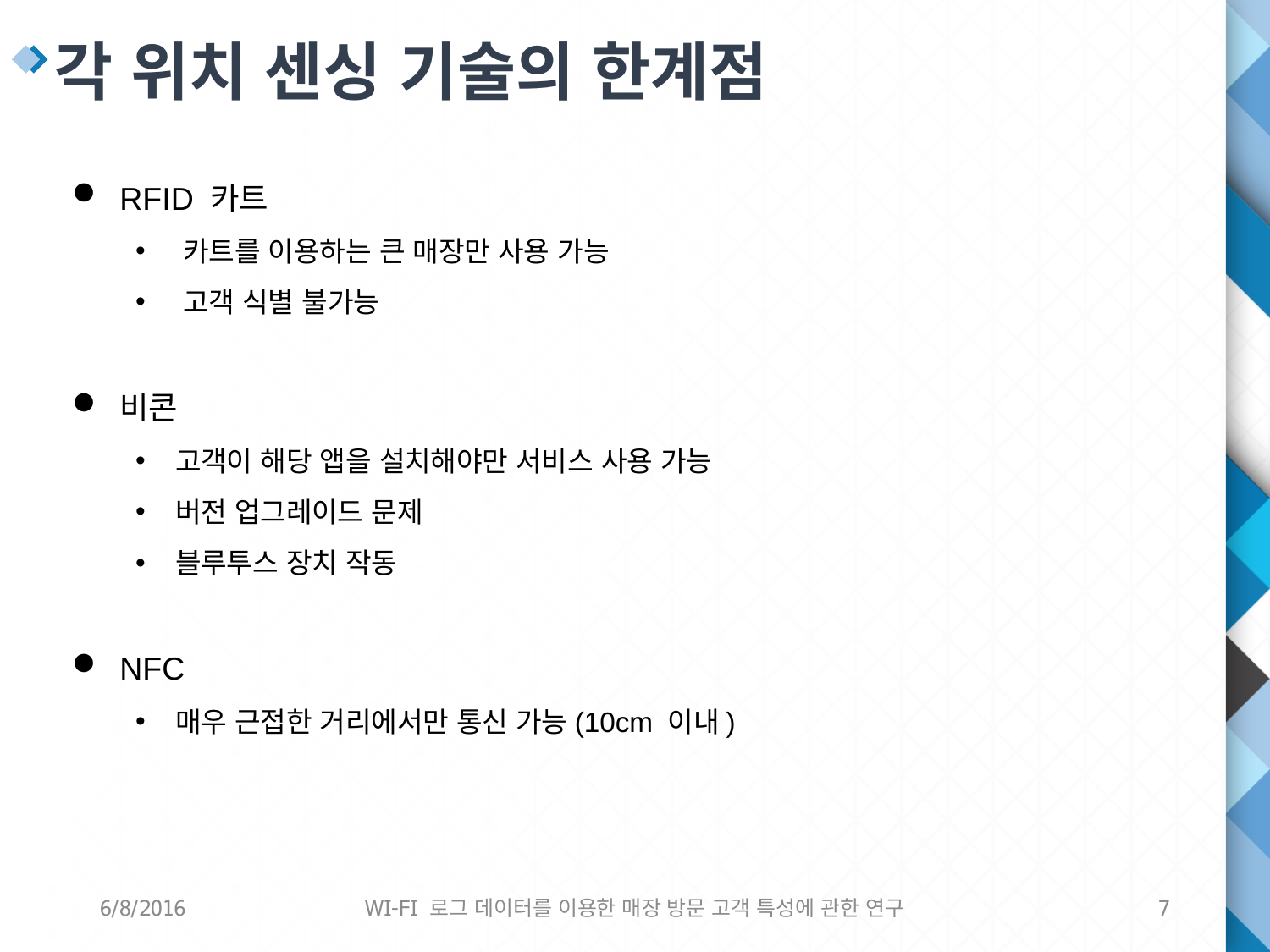

각 위치 센싱 기술의 한계점

RFID 카트
카트를 이용하는 큰 매장만 사용 가능
고객 식별 불가능

비콘
고객이 해당 앱을 설치해야만 서비스 사용 가능
버전 업그레이드 문제
블루투스 장치 작동

NFC
매우 근접한 거리에서만 통신 가능(10cm 이내)
6/8/2016
WI-FI 로그 데이터를 이용한 매장 방문 고객 특성에 관한 연구
7